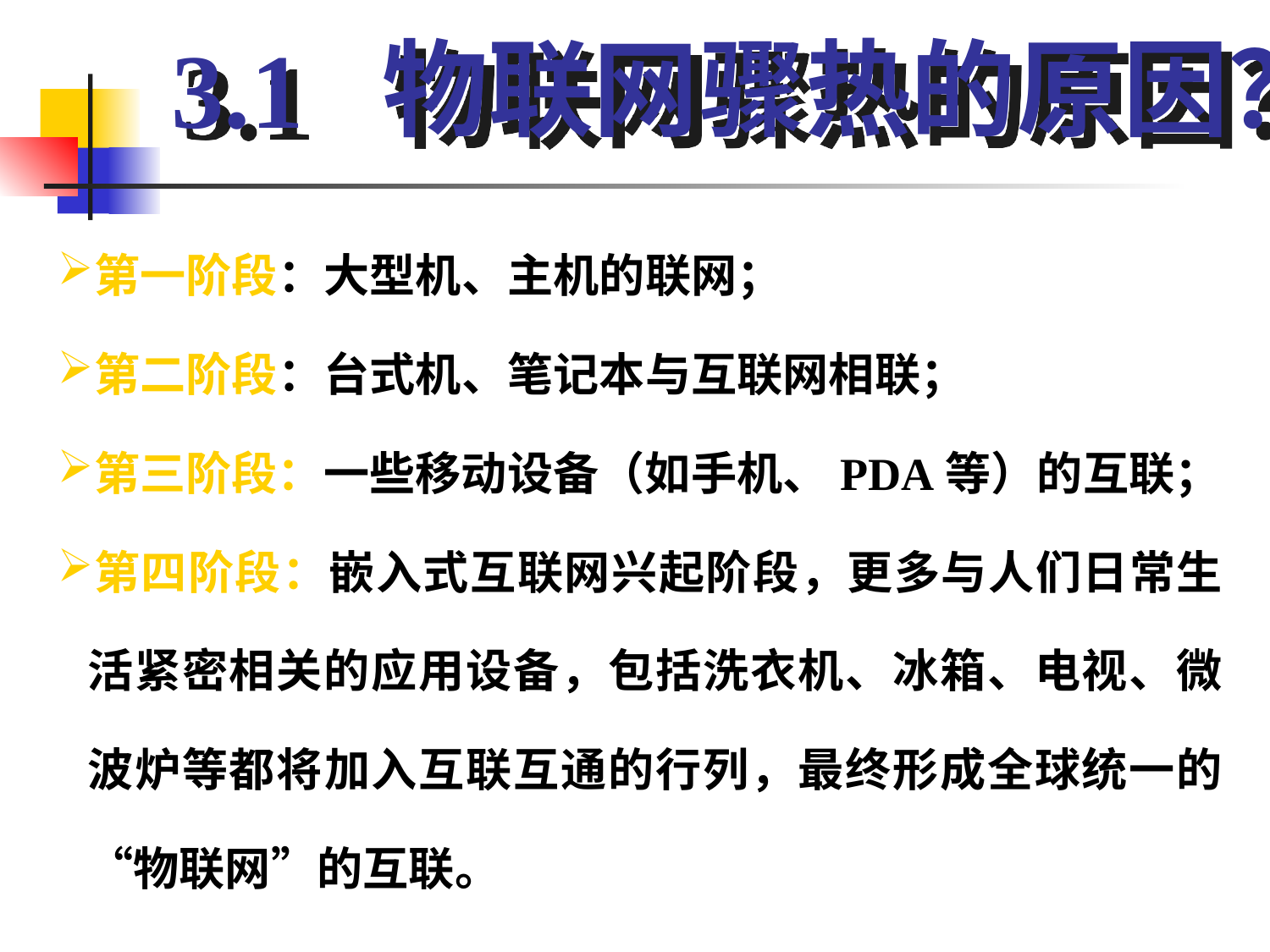

3.1  物联网骤热的原因？
第一阶段：大型机、主机的联网；
第二阶段：台式机、笔记本与互联网相联；
第三阶段：一些移动设备（如手机、PDA等）的互联；
第四阶段：嵌入式互联网兴起阶段，更多与人们日常生活紧密相关的应用设备，包括洗衣机、冰箱、电视、微波炉等都将加入互联互通的行列，最终形成全球统一的“物联网”的互联。